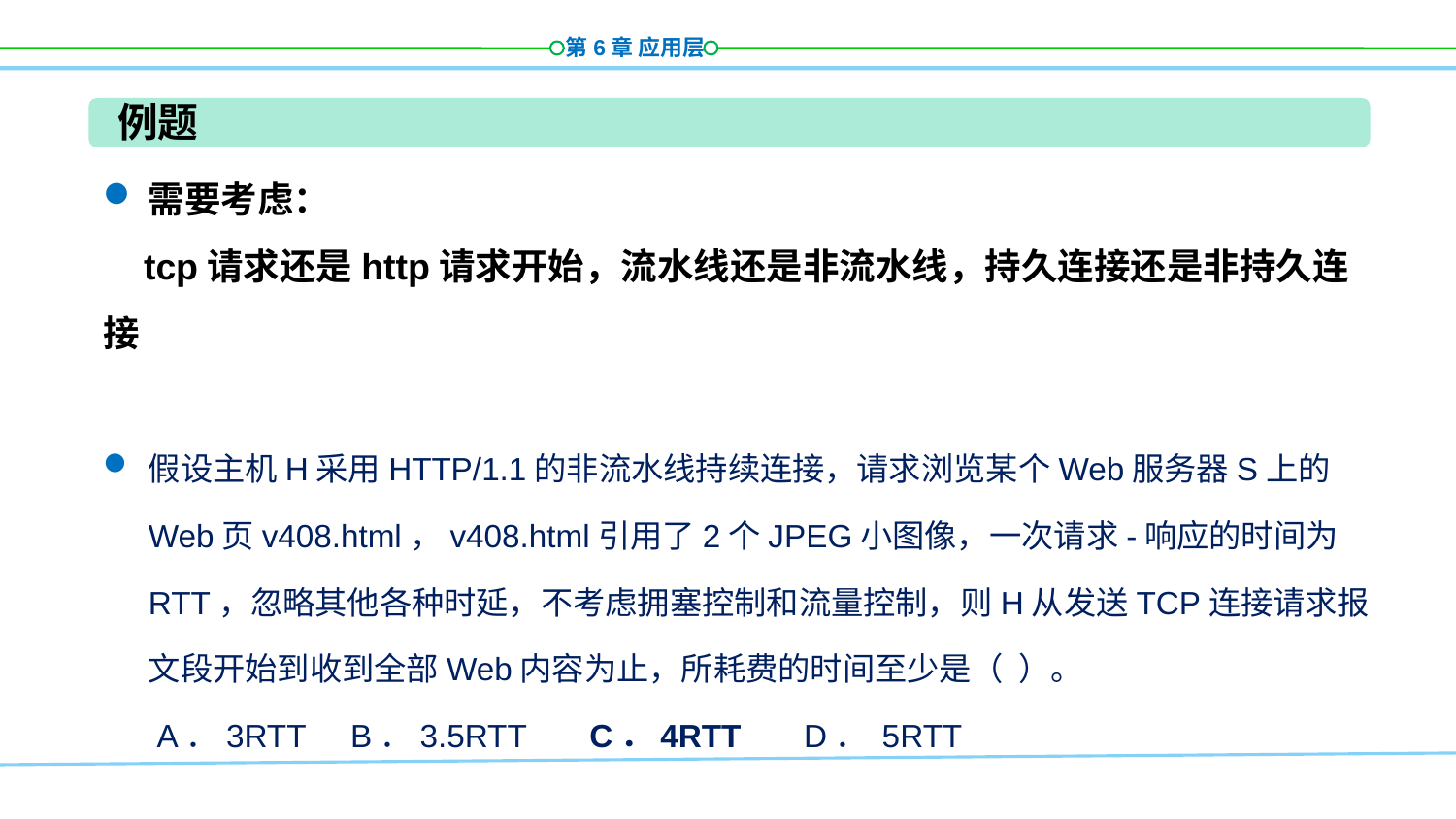

例题

需要考虑：
    tcp请求还是http请求开始，流水线还是非流水线，持久连接还是非持久连接

假设主机H采用HTTP/1.1的非流水线持续连接，请求浏览某个Web服务器S上的Web页v408.html，v408.html引用了2个JPEG小图像，一次请求-响应的时间为RTT，忽略其他各种时延，不考虑拥塞控制和流量控制，则H从发送TCP连接请求报文段开始到收到全部Web内容为止，所耗费的时间至少是（  ）。
      A．3RTT     B．3.5RTT       C．4RTT       D． 5RTT